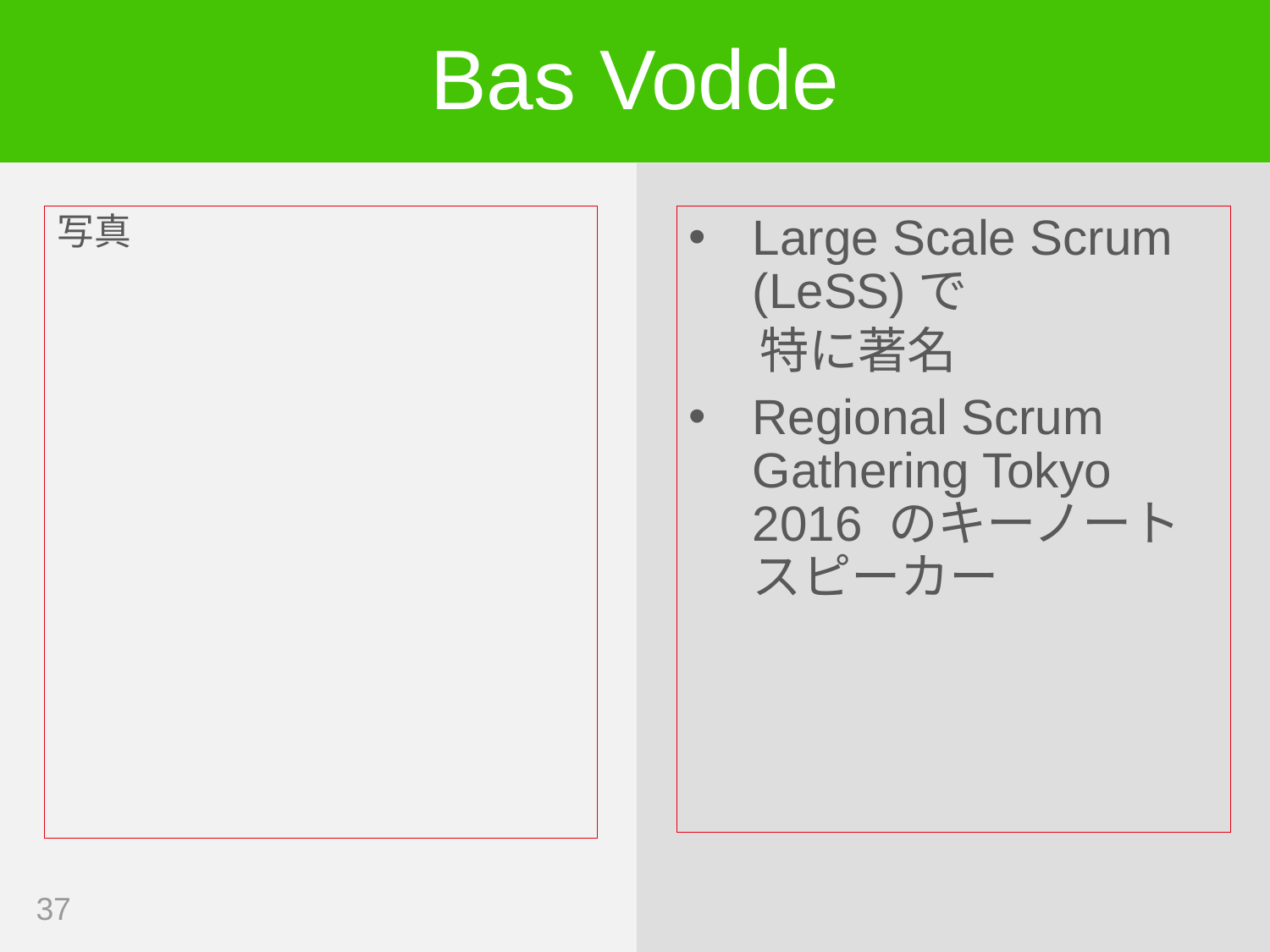

# Bas Vodde
写真
Large Scale Scrum (LeSS)で
 特に著名
Regional Scrum Gathering Tokyo 2016 のキーノートスピーカー
37